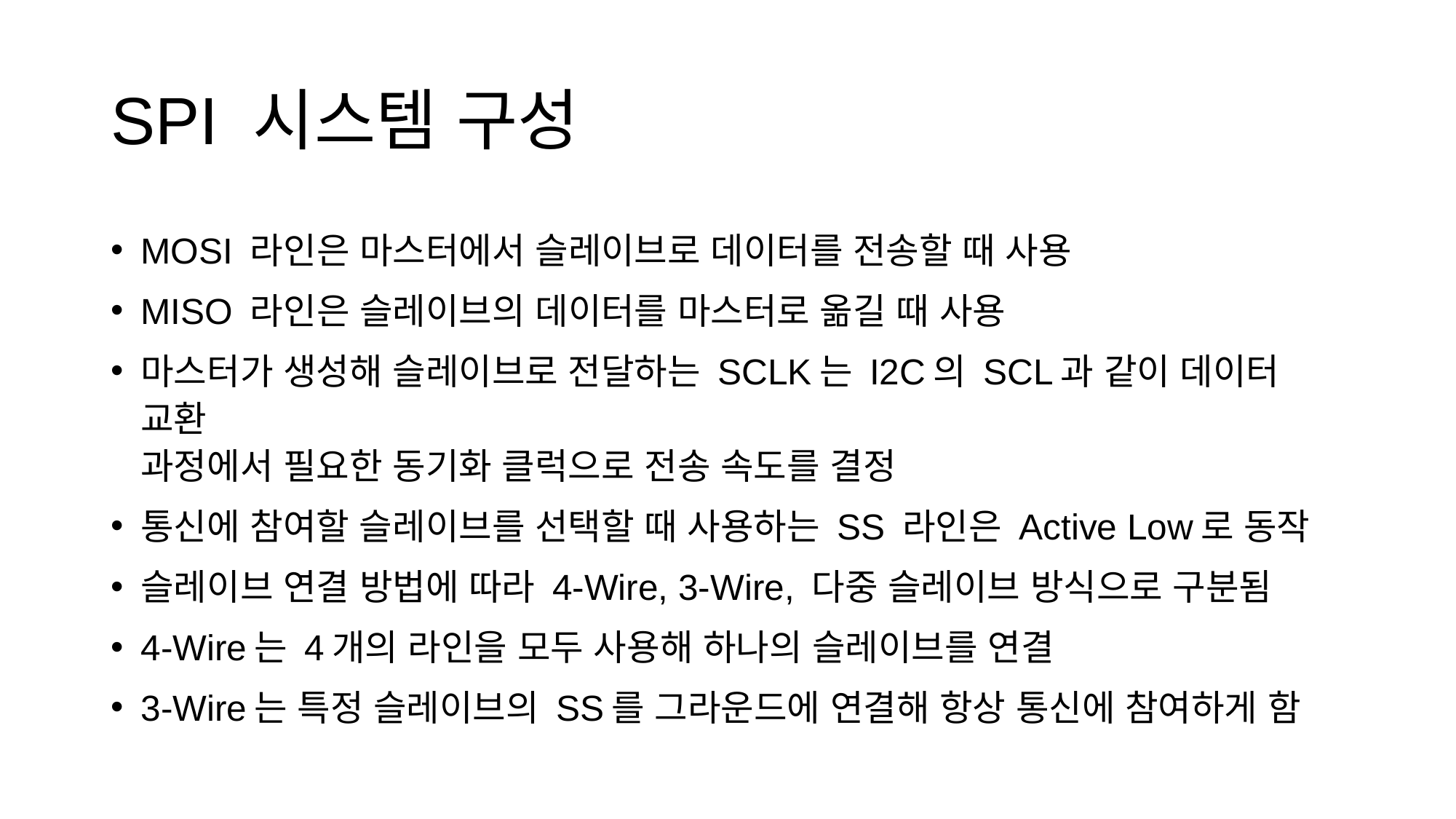

# SPI 시스템 구성
MOSI 라인은 마스터에서 슬레이브로 데이터를 전송할 때 사용
MISO 라인은 슬레이브의 데이터를 마스터로 옮길 때 사용
마스터가 생성해 슬레이브로 전달하는 SCLK는 I2C의 SCL과 같이 데이터 교환
과정에서 필요한 동기화 클럭으로 전송 속도를 결정
통신에 참여할 슬레이브를 선택할 때 사용하는 SS 라인은 Active Low로 동작
슬레이브 연결 방법에 따라 4-Wire, 3-Wire, 다중 슬레이브 방식으로 구분됨
4-Wire는 4개의 라인을 모두 사용해 하나의 슬레이브를 연결
3-Wire는 특정 슬레이브의 SS를 그라운드에 연결해 항상 통신에 참여하게 함